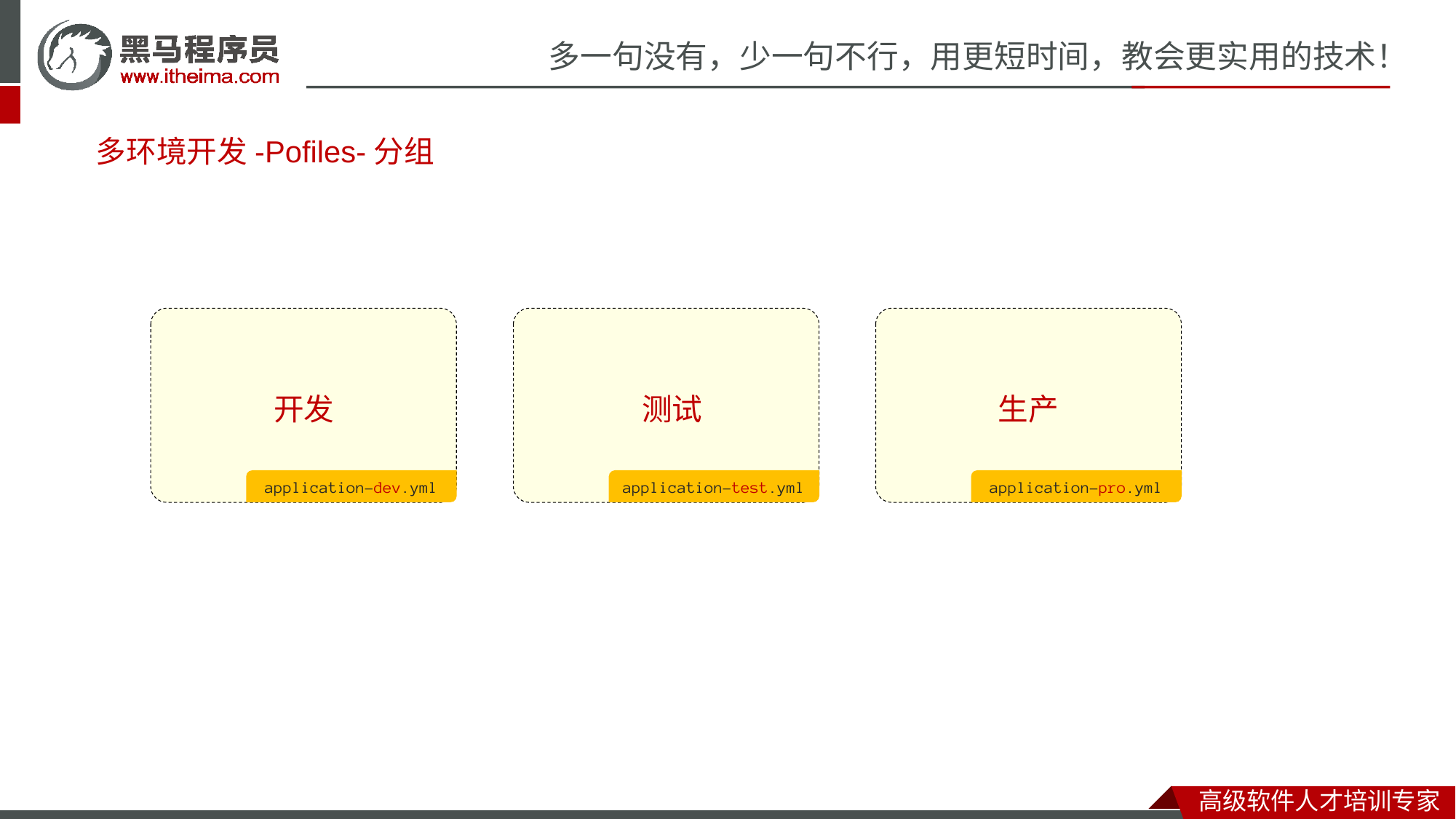

# 多环境开发-Pofiles-分组

application-dev.yml

application-test.yml

application-pro.yml
开发
测试
生产